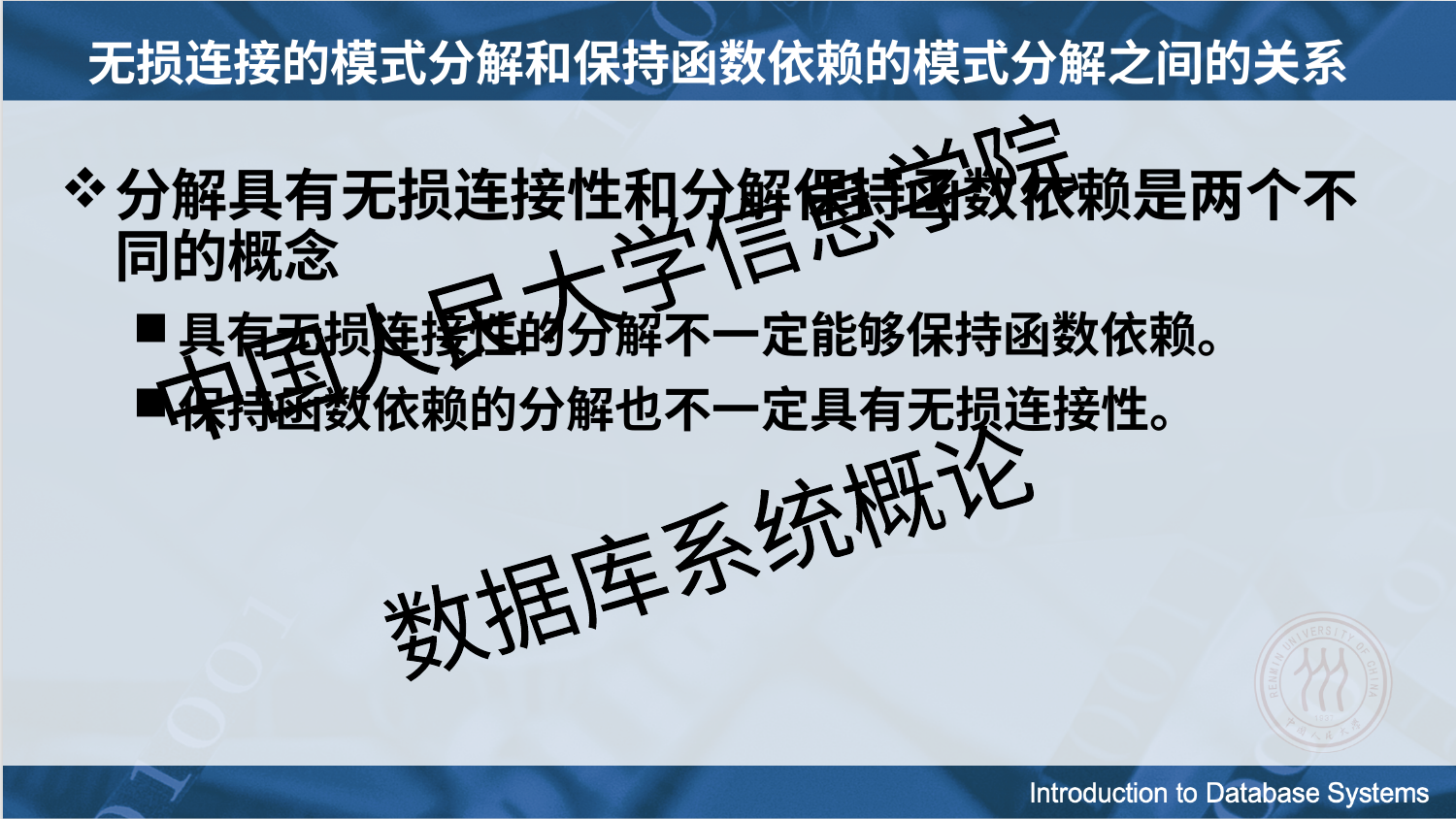

# 无损连接的模式分解和保持函数依赖的模式分解之间的关系
分解具有无损连接性和分解保持函数依赖是两个不同的概念
具有无损连接性的分解不一定能够保持函数依赖。
保持函数依赖的分解也不一定具有无损连接性。